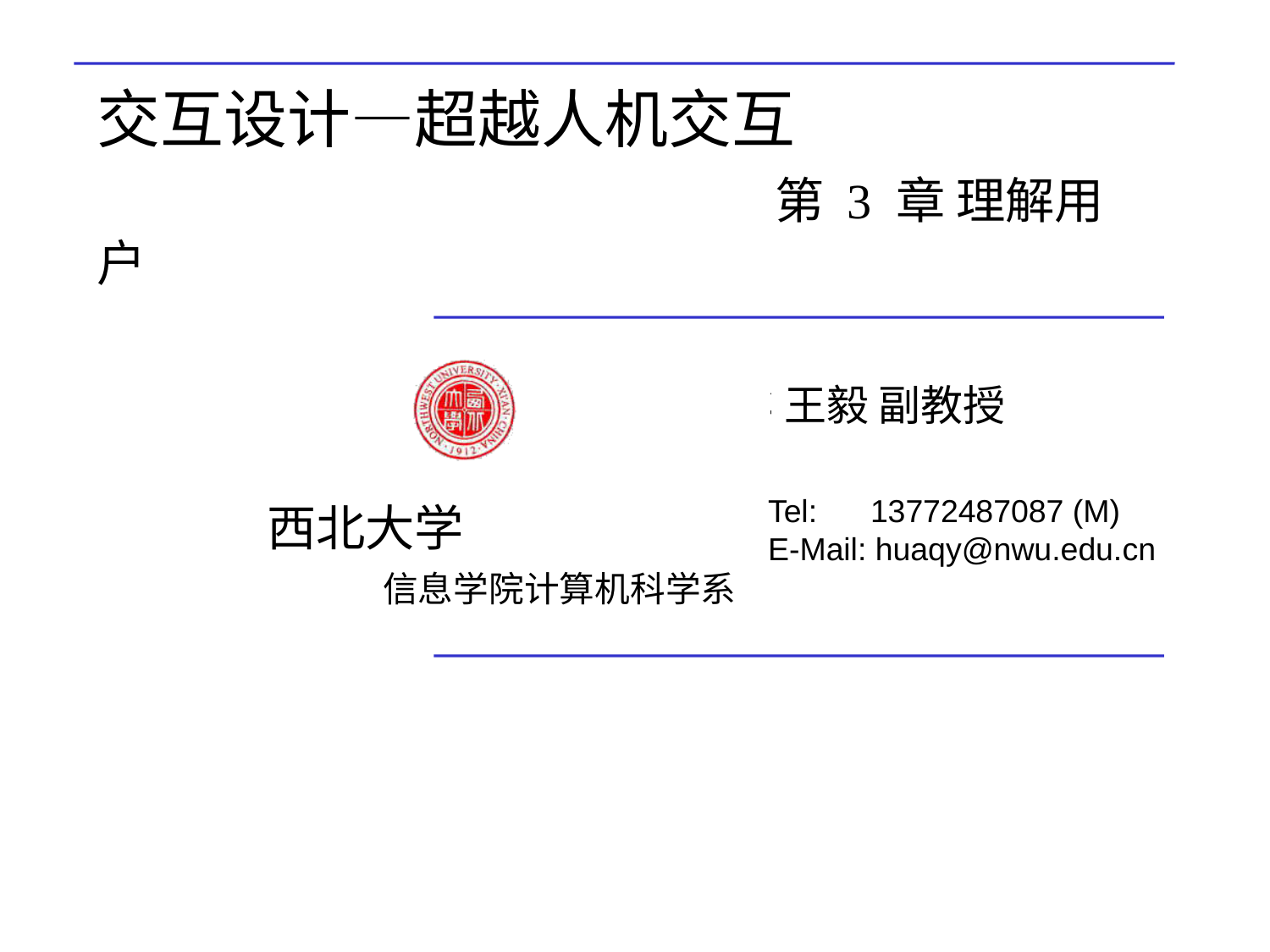

# 交互设计—超越人机交互 第 3 章 理解用户
王毅 副教授